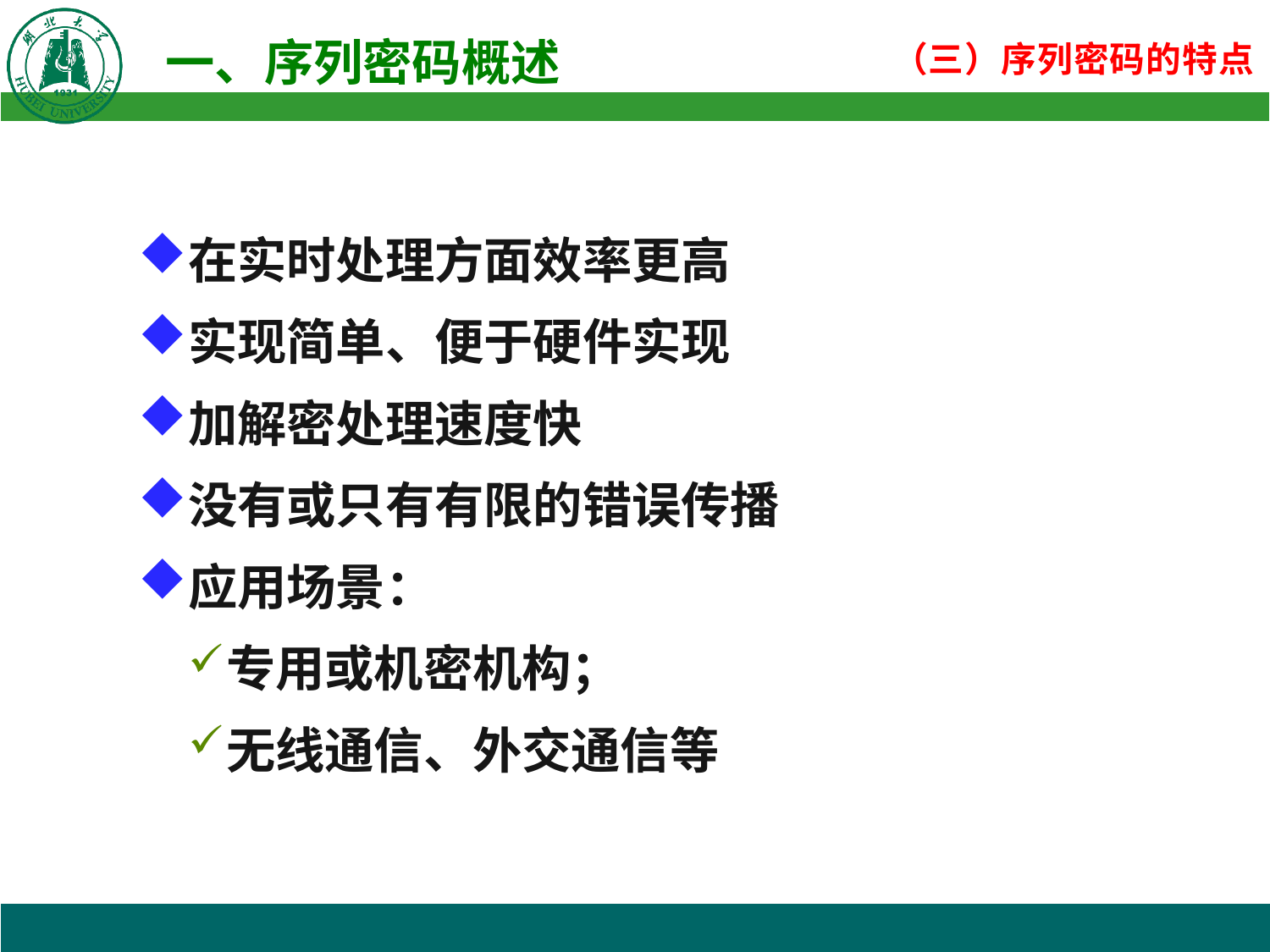

在实时处理方面效率更高
实现简单、便于硬件实现
加解密处理速度快
没有或只有有限的错误传播
应用场景：
专用或机密机构；
无线通信、外交通信等